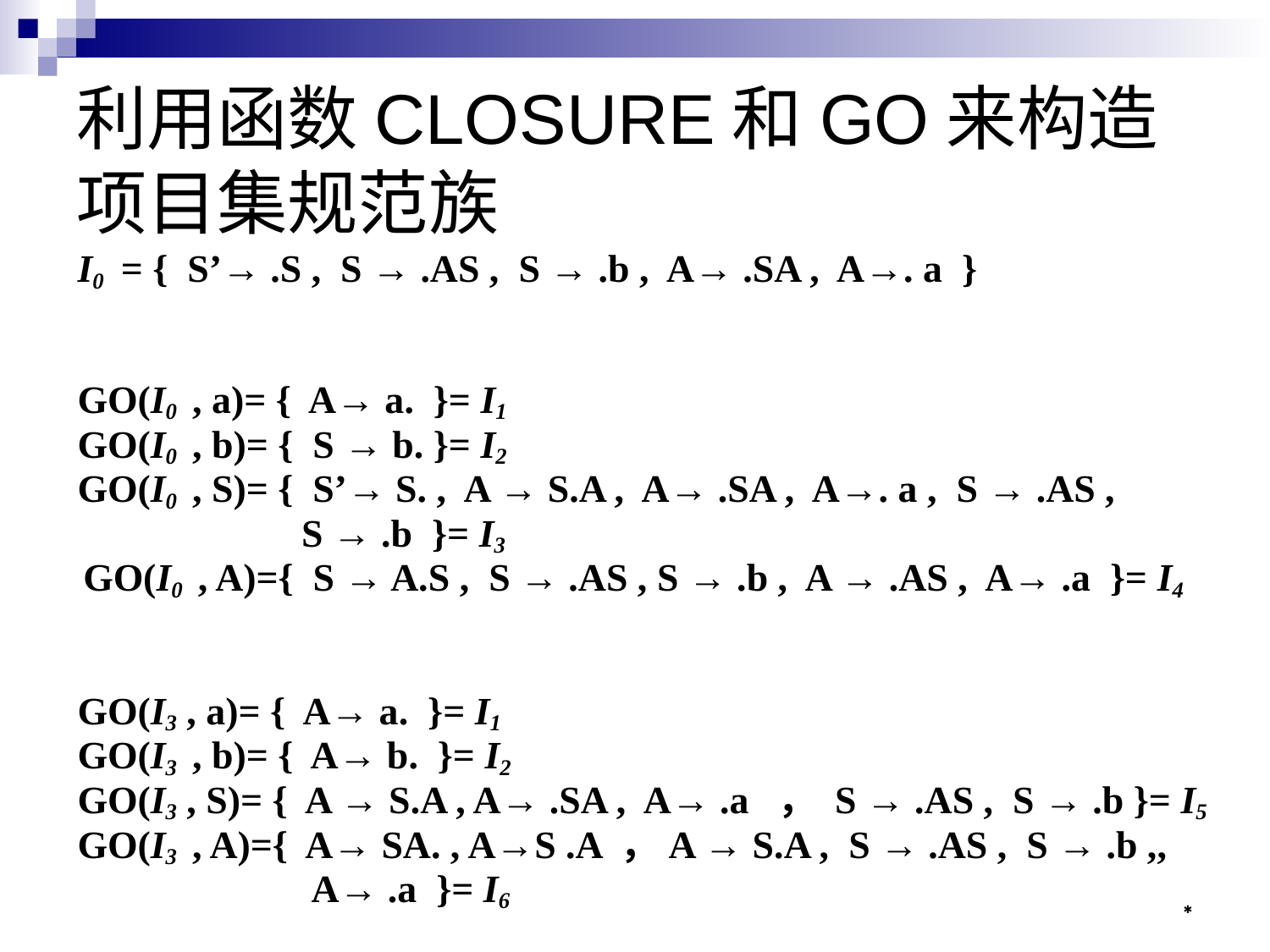

# 利用函数CLOSURE和GO来构造项目集规范族
I0   = {  S’→ .S ,  S → .AS ,  S → .b ,  A→ .SA ,  A→. a  }

GO(I0  , a)= {  A→ a.  }= I1
GO(I0  , b)= {  S → b. }= I2
GO(I0  , S)= {  S’→ S. ,  A → S.A ,  A→ .SA ,  A→. a ,  S → .AS ,
                       S → .b  }= I3
 GO(I0  , A)={  S → A.S ,  S → .AS , S → .b ,  A → .AS ,  A→ .a  }= I4

GO(I3 , a)= {  A→ a.  }= I1
GO(I3  , b)= {  A→ b.  }= I2
GO(I3 , S)= {  A → S.A , A→ .SA ,  A→ .a  ， S → .AS ,  S → .b }= I5
GO(I3  , A)={  A→ SA. , A→S .A ，A → S.A ,  S → .AS ,  S → .b ,,
                        A→ .a  }= I6
*